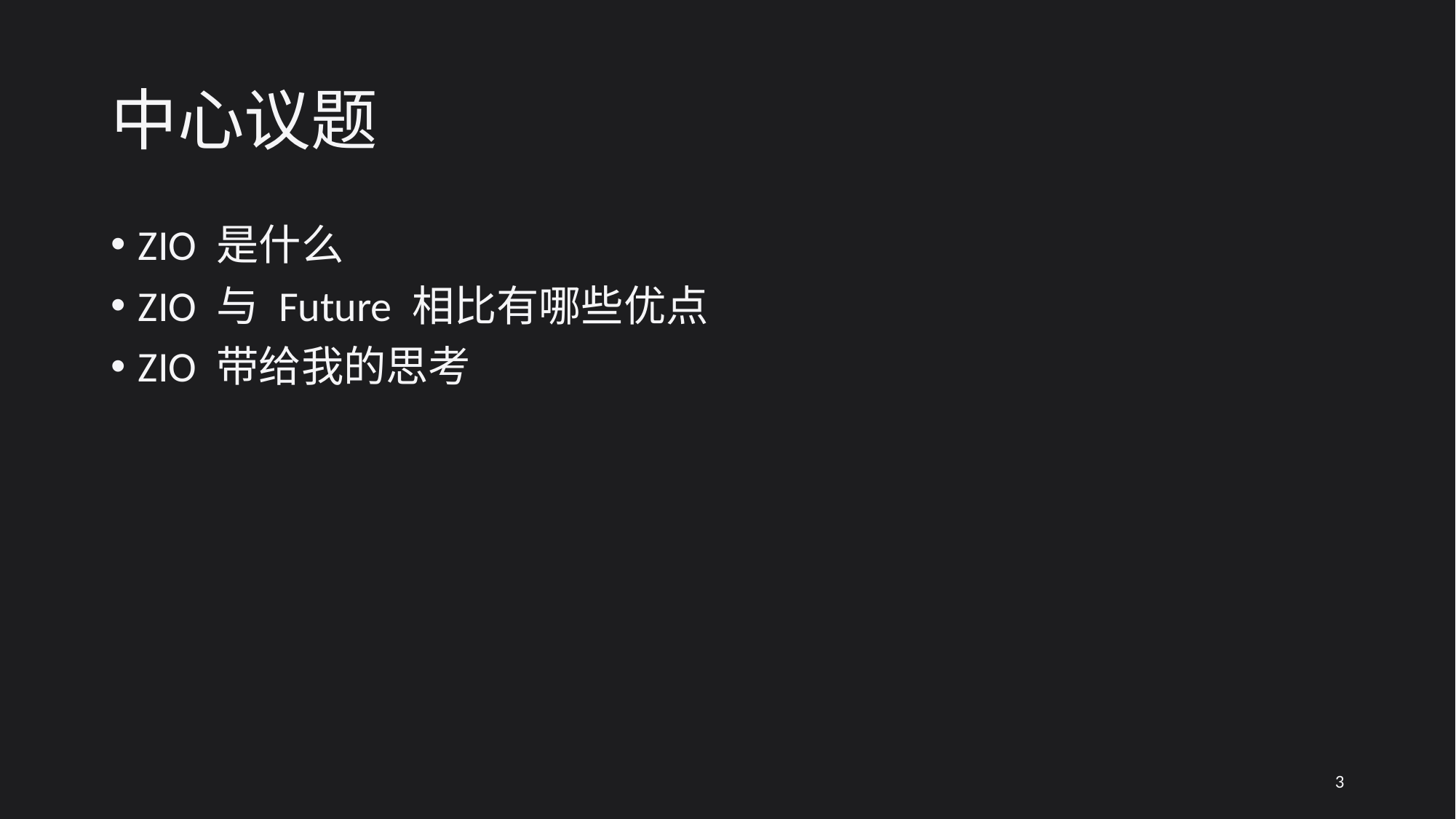

# 中心议题
ZIO 是什么
ZIO 与 Future 相比有哪些优点
ZIO 带给我的思考

3